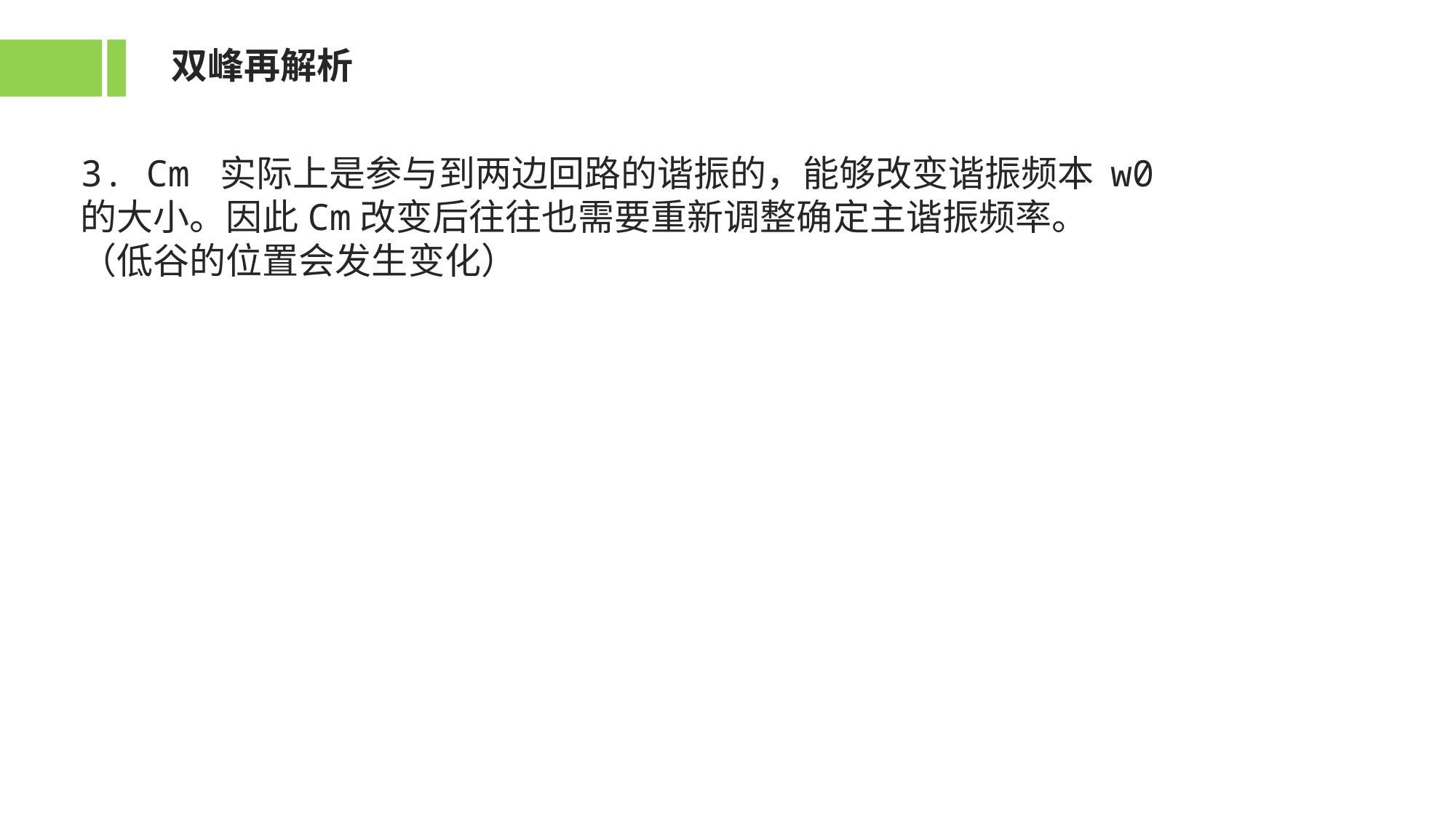

双峰再解析

3. Cm 实际上是参与到两边回路的谐振的，能够改变谐振频本 w0 的大小。因此Cm改变后往往也需要重新调整确定主谐振频率。
（低谷的位置会发生变化）